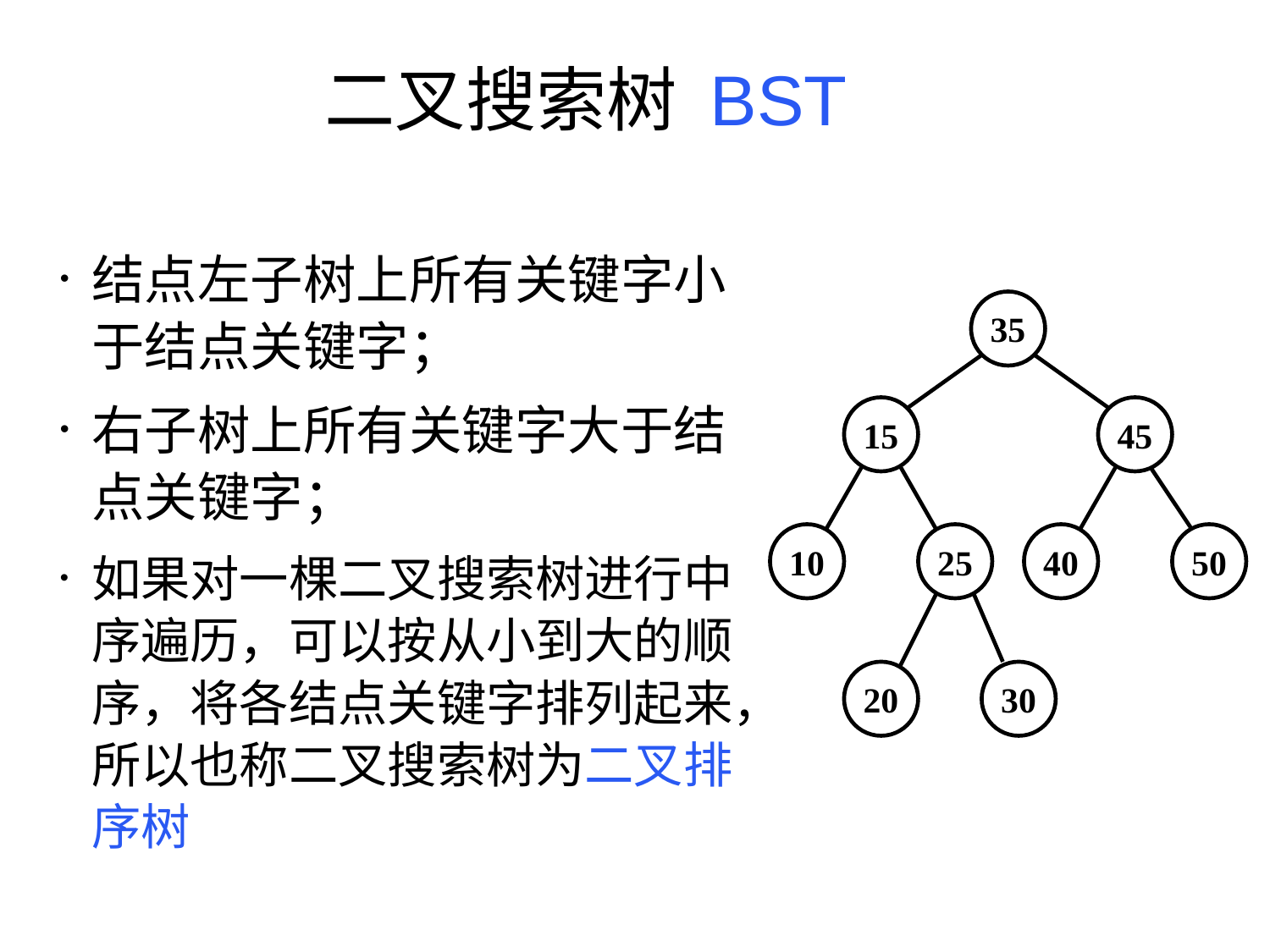

二叉搜索树 BST
结点左子树上所有关键字小于结点关键字；
右子树上所有关键字大于结点关键字；
如果对一棵二叉搜索树进行中序遍历，可以按从小到大的顺序，将各结点关键字排列起来，所以也称二叉搜索树为二叉排序树
35

15
45

10
25
40
50

20
30